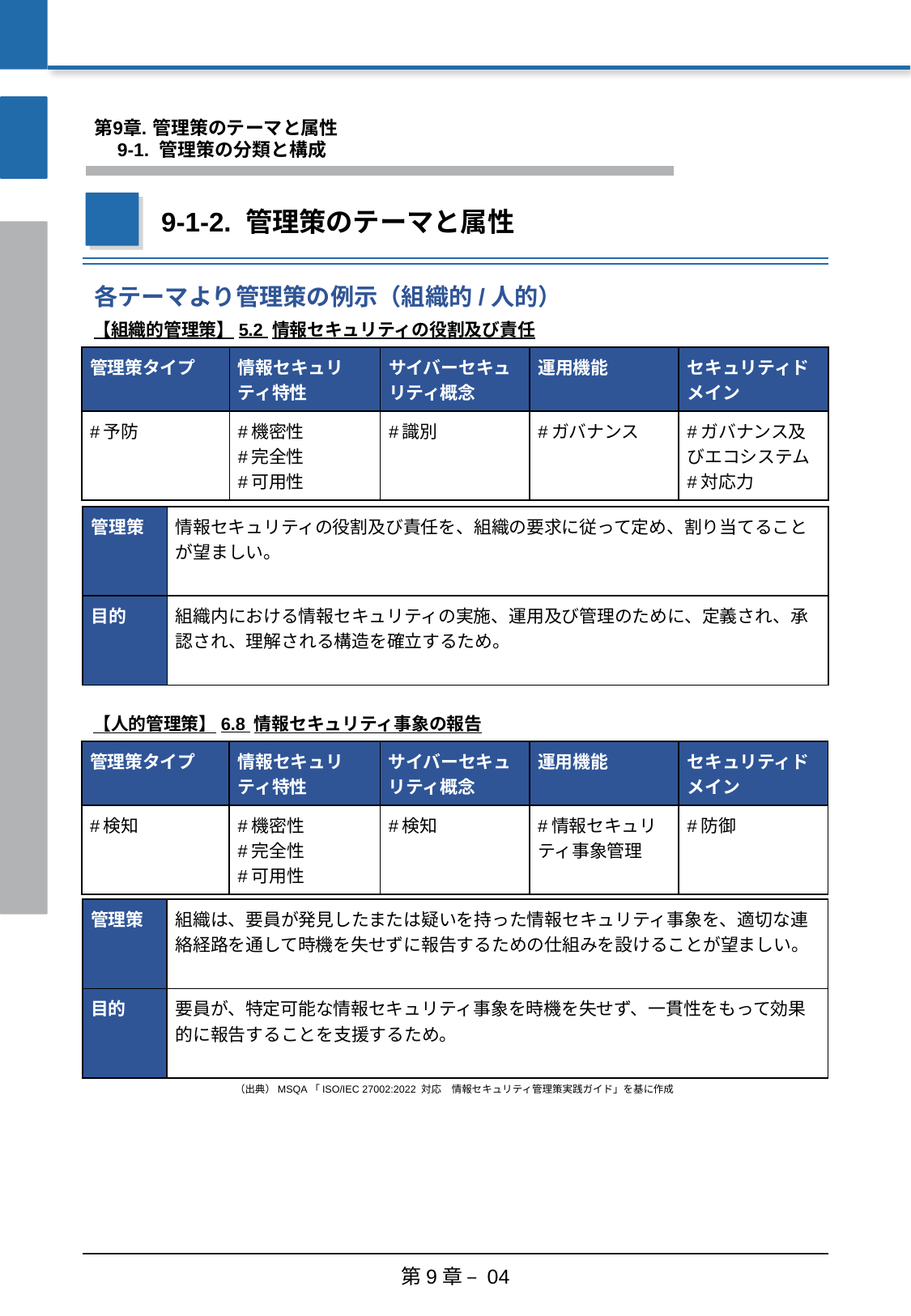

第9章. 管理策のテーマと属性
　9-1. 管理策の分類と構成
9-1-2. 管理策のテーマと属性
各テーマより管理策の例示（組織的/人的）
【組織的管理策】5.2 情報セキュリティの役割及び責任
| 管理策タイプ | 情報セキュリティ特性 | サイバーセキュリティ概念 | 運用機能 | セキュリティドメイン |
| --- | --- | --- | --- | --- |
| #予防 | #機密性 #完全性 #可用性 | #識別 | #ガバナンス | #ガバナンス及びエコシステム #対応力 |
| 管理策 | 情報セキュリティの役割及び責任を、組織の要求に従って定め、割り当てることが望ましい。 |
| --- | --- |
| 目的 | 組織内における情報セキュリティの実施、運用及び管理のために、定義され、承認され、理解される構造を確立するため。 |
【人的管理策】6.8 情報セキュリティ事象の報告
| 管理策タイプ | 情報セキュリティ特性 | サイバーセキュリティ概念 | 運用機能 | セキュリティドメイン |
| --- | --- | --- | --- | --- |
| #検知 | #機密性 #完全性 #可用性 | #検知 | #情報セキュリティ事象管理 | #防御 |
| 管理策 | 組織は、要員が発見したまたは疑いを持った情報セキュリティ事象を、適切な連絡経路を通して時機を失せずに報告するための仕組みを設けることが望ましい。 |
| --- | --- |
| 目的 | 要員が、特定可能な情報セキュリティ事象を時機を失せず、一貫性をもって効果的に報告することを支援するため。 |
（出典）MSQA「ISO/IEC 27002:2022 対応　情報セキュリティ管理策実践ガイド」を基に作成
第9章 – 04